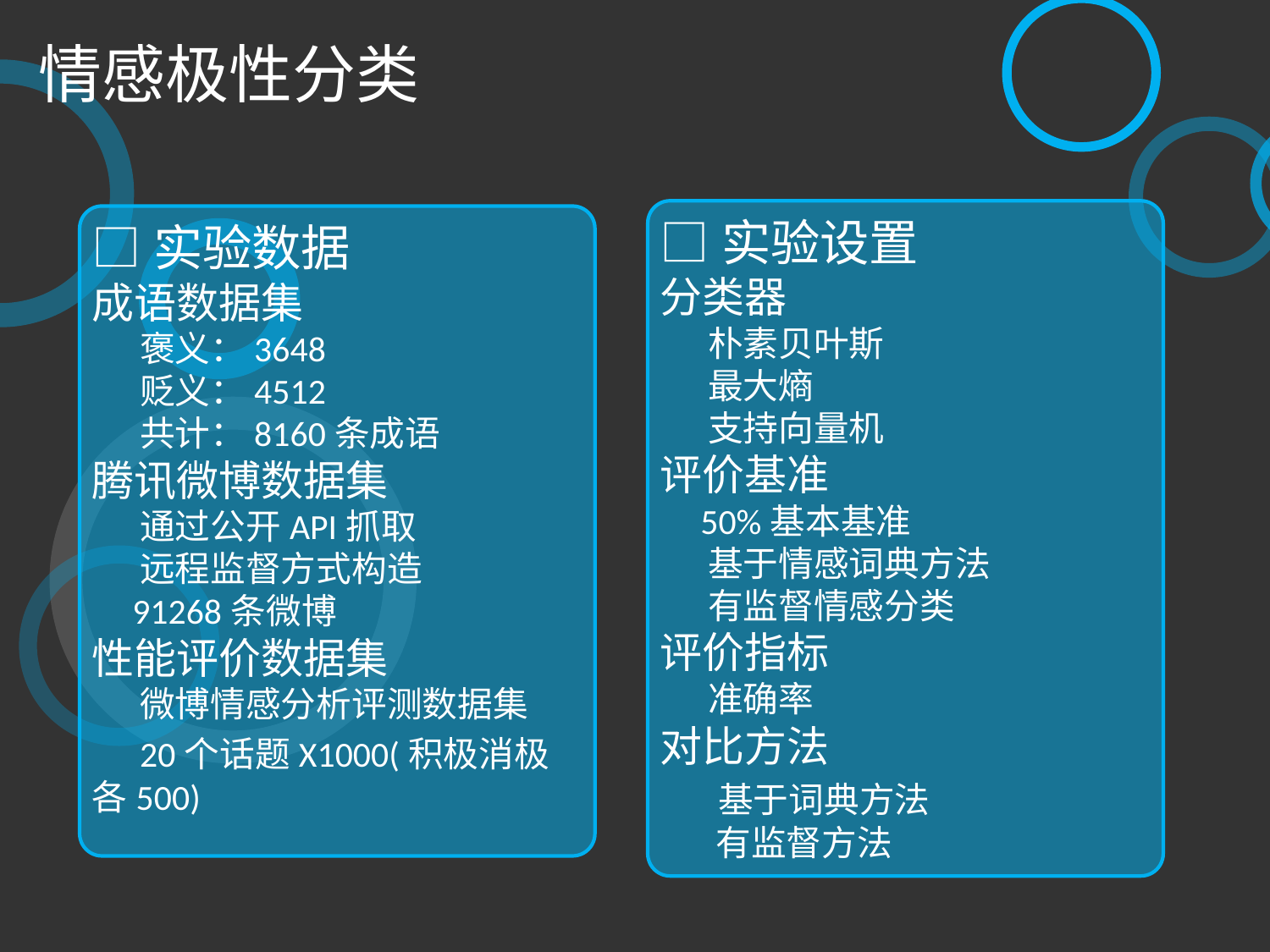

情感极性分类

□实验设置
分类器
     朴素贝叶斯
     最大熵
     支持向量机
评价基准
     50%基本基准
     基于情感词典方法
     有监督情感分类
评价指标
     准确率
对比方法
     基于词典方法
      有监督方法

□实验数据
成语数据集
     褒义：3648
     贬义：4512
     共计：8160条成语
腾讯微博数据集
     通过公开API抓取
     远程监督方式构造
     91268条微博
性能评价数据集
     微博情感分析评测数据集
     20个话题X1000(积极消极各500)